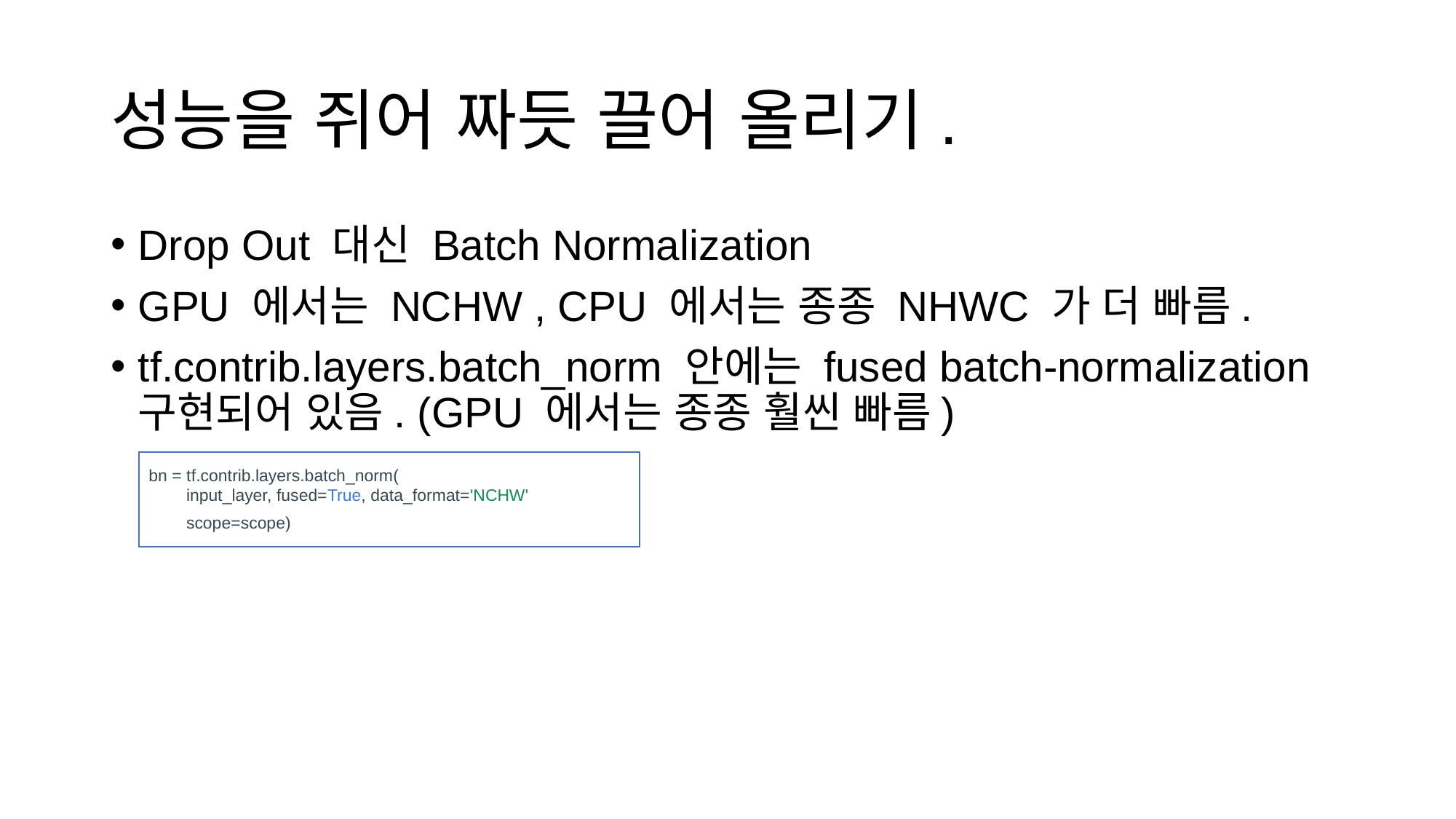

# 성능을 쥐어 짜듯 끌어 올리기.
Drop Out 대신 Batch Normalization
GPU 에서는 NCHW , CPU 에서는 종종 NHWC 가 더 빠름.
tf.contrib.layers.batch_norm 안에는 fused batch-normalization 구현되어 있음. (GPU 에서는 종종 훨씬 빠름)
  bn = tf.contrib.layers.batch_norm(
          input_layer, fused=True, data_format='NCHW'
          scope=scope)